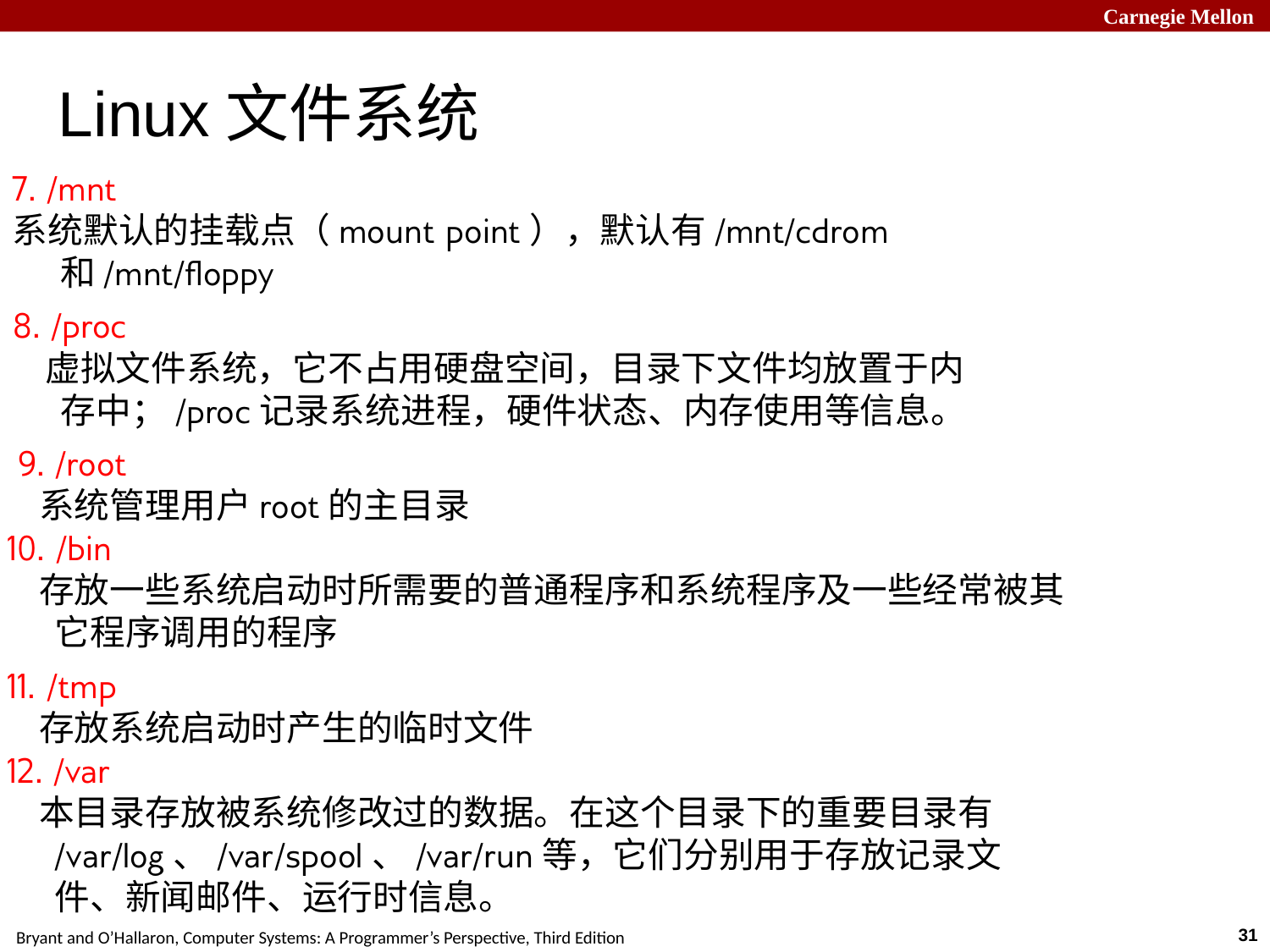

# Linux文件系统
7. /mnt
系统默认的挂载点（mount point），默认有/mnt/cdrom和/mnt/floppy
8. /proc
   虚拟文件系统，它不占用硬盘空间，目录下文件均放置于内存中；/proc记录系统进程，硬件状态、内存使用等信息。
 9. /root
   系统管理用户root的主目录
10. /bin
   存放一些系统启动时所需要的普通程序和系统程序及一些经常被其它程序调用的程序
11. /tmp
   存放系统启动时产生的临时文件
12. /var
   本目录存放被系统修改过的数据。在这个目录下的重要目录有 /var/log、/var/spool、/var/run等，它们分别用于存放记录文件、新闻邮件、运行时信息。